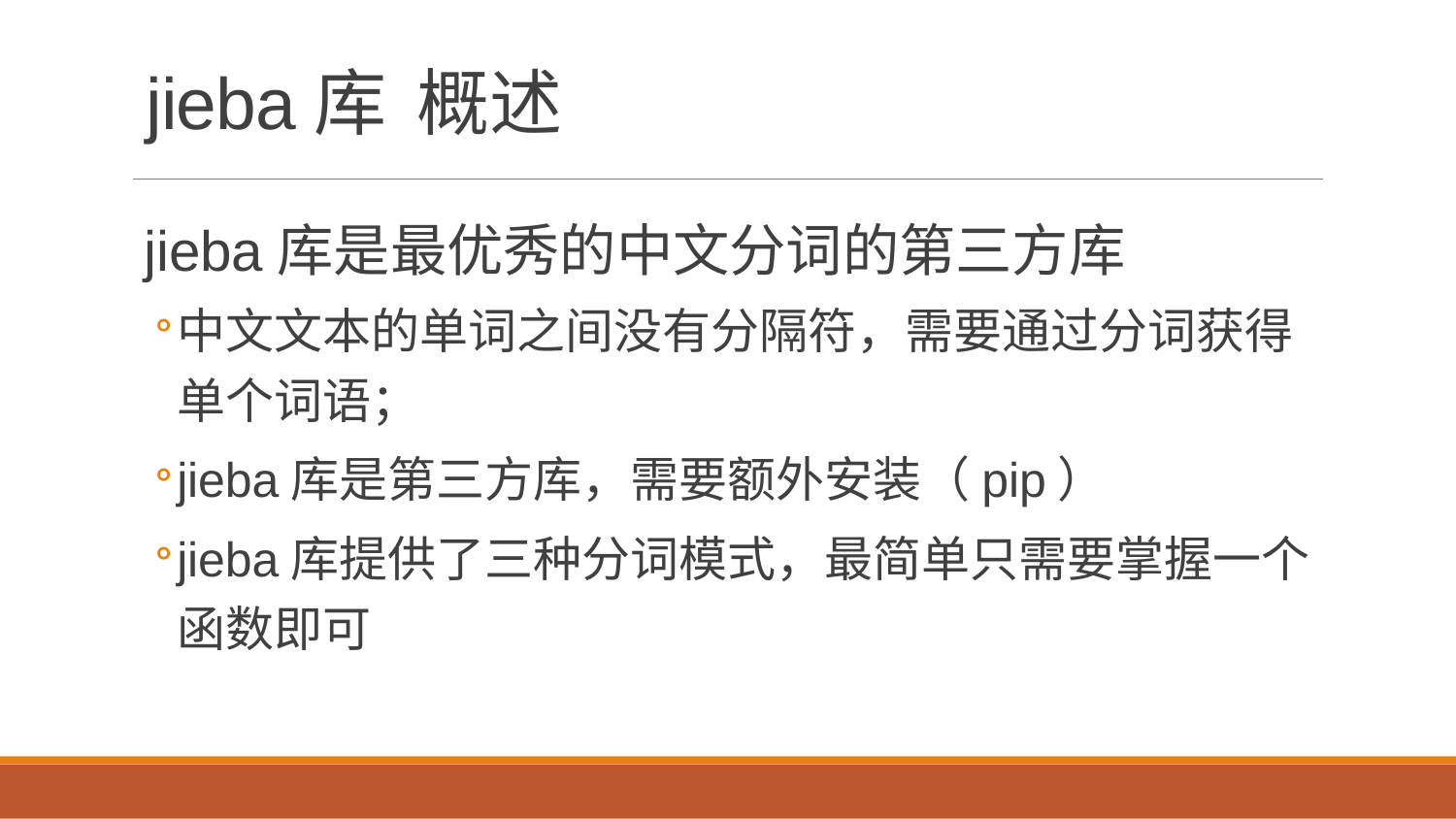

# jieba库  概述
jieba库是最优秀的中文分词的第三方库
中文文本的单词之间没有分隔符，需要通过分词获得单个词语；
jieba库是第三方库，需要额外安装（pip）
jieba库提供了三种分词模式，最简单只需要掌握一个函数即可